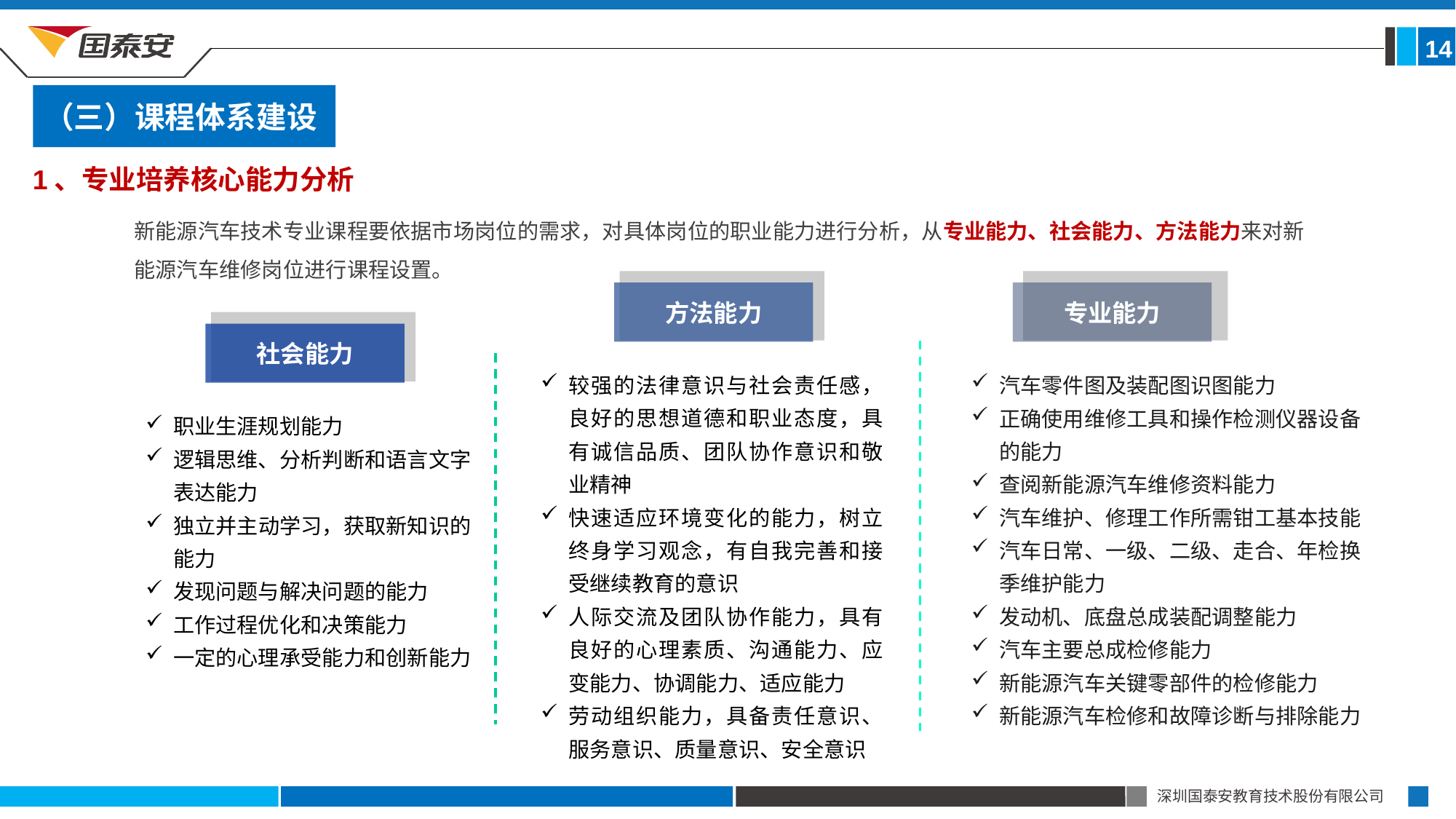

14
（三）课程体系建设
1、专业培养核心能力分析
新能源汽车技术专业课程要依据市场岗位的需求，对具体岗位的职业能力进行分析，从专业能力、社会能力、方法能力来对新能源汽车维修岗位进行课程设置。

方法能力
专业能力

社会能力
较强的法律意识与社会责任感，良好的思想道德和职业态度，具有诚信品质、团队协作意识和敬业精神
快速适应环境变化的能力，树立终身学习观念，有自我完善和接受继续教育的意识
人际交流及团队协作能力，具有良好的心理素质、沟通能力、应变能力、协调能力、适应能力
劳动组织能力，具备责任意识、服务意识、质量意识、安全意识
汽车零件图及装配图识图能力
正确使用维修工具和操作检测仪器设备的能力
查阅新能源汽车维修资料能力
汽车维护、修理工作所需钳工基本技能
汽车日常、一级、二级、走合、年检换季维护能力
发动机、底盘总成装配调整能力
汽车主要总成检修能力
新能源汽车关键零部件的检修能力
新能源汽车检修和故障诊断与排除能力
职业生涯规划能力
逻辑思维、分析判断和语言文字表达能力
独立并主动学习，获取新知识的能力
发现问题与解决问题的能力
工作过程优化和决策能力
一定的心理承受能力和创新能力